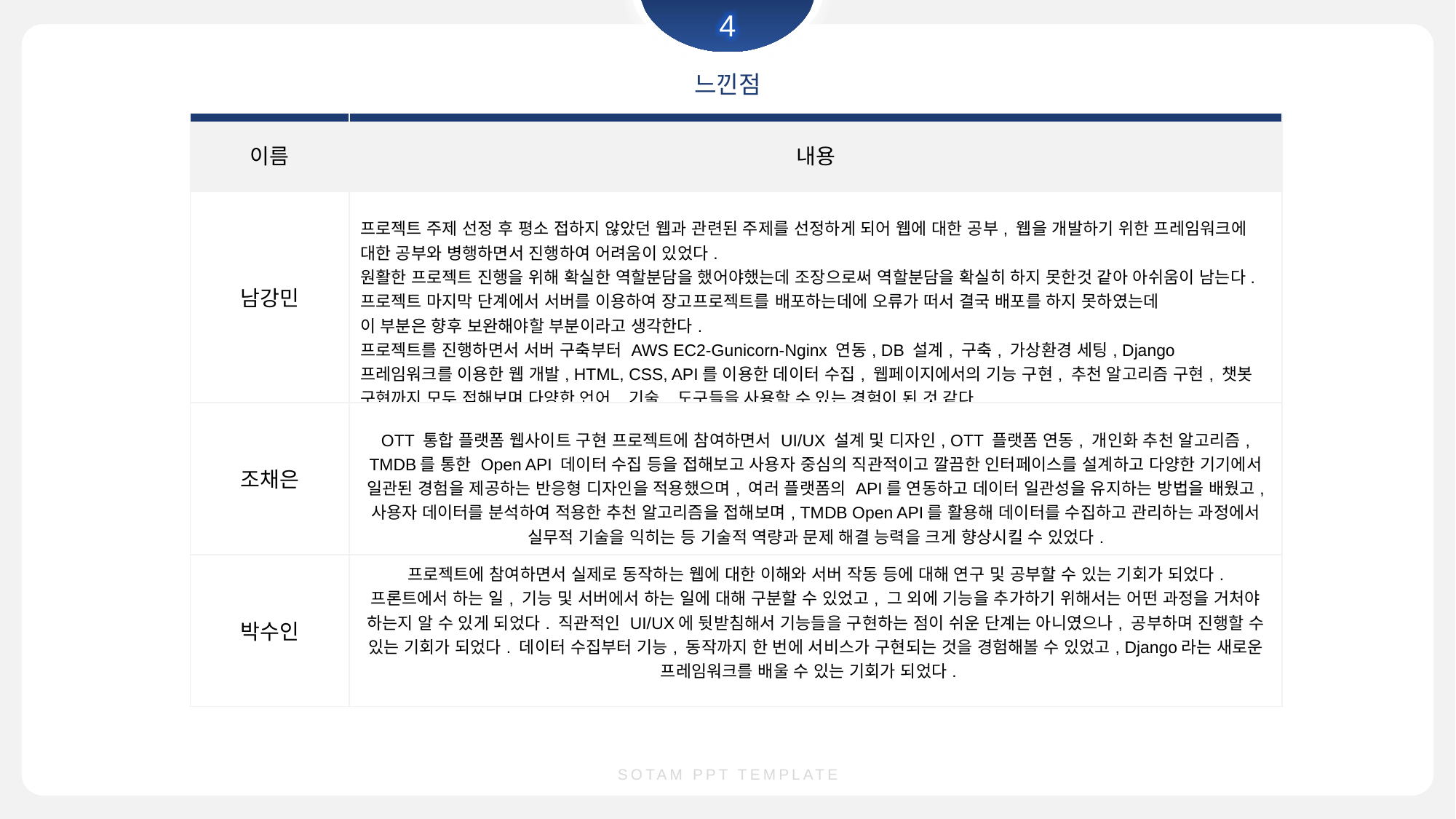

4
느낀점
| 이름 | 내용 |
| --- | --- |
| 남강민 | 프로젝트 주제 선정 후 평소 접하지 않았던 웹과 관련된 주제를 선정하게 되어 웹에 대한 공부, 웹을 개발하기 위한 프레임워크에 대한 공부와 병행하면서 진행하여 어려움이 있었다. 원활한 프로젝트 진행을 위해 확실한 역할분담을 했어야했는데 조장으로써 역할분담을 확실히 하지 못한것 같아 아쉬움이 남는다. 프로젝트 마지막 단계에서 서버를 이용하여 장고프로젝트를 배포하는데에 오류가 떠서 결국 배포를 하지 못하였는데 이 부분은 향후 보완해야할 부분이라고 생각한다. 프로젝트를 진행하면서 서버 구축부터 AWS EC2-Gunicorn-Nginx 연동, DB 설계, 구축, 가상환경 세팅, Django 프레임워크를 이용한 웹 개발, HTML, CSS, API를 이용한 데이터 수집, 웹페이지에서의 기능 구현, 추천 알고리즘 구현, 챗봇 구현까지 모두 접해보며 다양한 언어, 기술, 도구들을 사용할 수 있는 경험이 된 것 같다. |
| 조채은 | OTT 통합 플랫폼 웹사이트 구현 프로젝트에 참여하면서 UI/UX 설계 및 디자인, OTT 플랫폼 연동, 개인화 추천 알고리즘, TMDB를 통한 Open API 데이터 수집 등을 접해보고 사용자 중심의 직관적이고 깔끔한 인터페이스를 설계하고 다양한 기기에서 일관된 경험을 제공하는 반응형 디자인을 적용했으며, 여러 플랫폼의 API를 연동하고 데이터 일관성을 유지하는 방법을 배웠고, 사용자 데이터를 분석하여 적용한 추천 알고리즘을 접해보며, TMDB Open API를 활용해 데이터를 수집하고 관리하는 과정에서 실무적 기술을 익히는 등 기술적 역량과 문제 해결 능력을 크게 향상시킬 수 있었다. |
| 박수인 | 프로젝트에 참여하면서 실제로 동작하는 웹에 대한 이해와 서버 작동 등에 대해 연구 및 공부할 수 있는 기회가 되었다. 프론트에서 하는 일, 기능 및 서버에서 하는 일에 대해 구분할 수 있었고, 그 외에 기능을 추가하기 위해서는 어떤 과정을 거처야 하는지 알 수 있게 되었다. 직관적인 UI/UX에 뒷받침해서 기능들을 구현하는 점이 쉬운 단계는 아니였으나, 공부하며 진행할 수 있는 기회가 되었다. 데이터 수집부터 기능, 동작까지 한 번에 서비스가 구현되는 것을 경험해볼 수 있었고, Django라는 새로운 프레임워크를 배울 수 있는 기회가 되었다. |
SOTAM PPT TEMPLATE